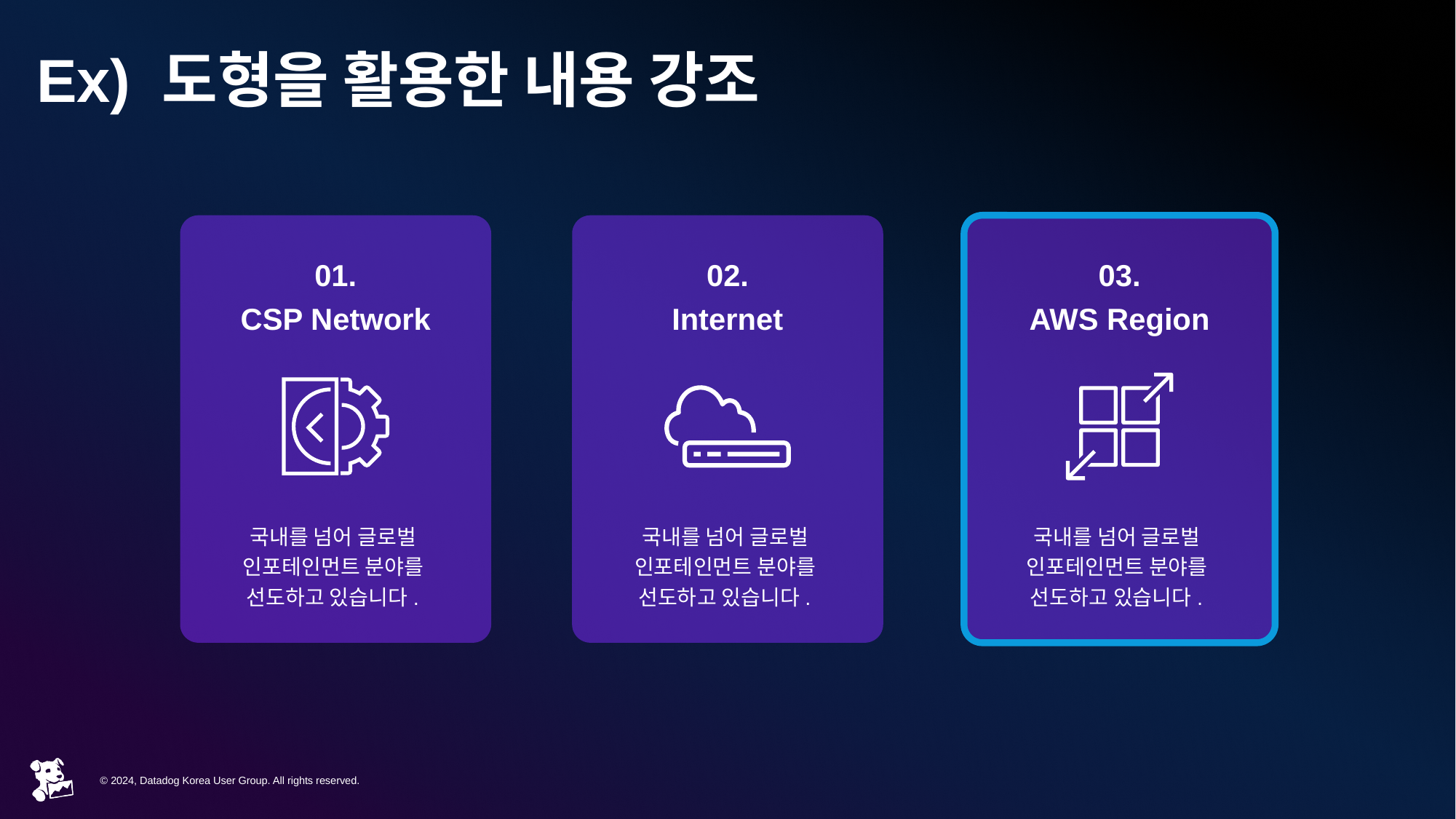

# Ex) 도형을 활용한 내용 강조

01.
CSP Network
02.
Internet
03.
AWS Region

국내를 넘어 글로벌
인포테인먼트 분야를
선도하고 있습니다.
국내를 넘어 글로벌
인포테인먼트 분야를
선도하고 있습니다.
국내를 넘어 글로벌
인포테인먼트 분야를
선도하고 있습니다.